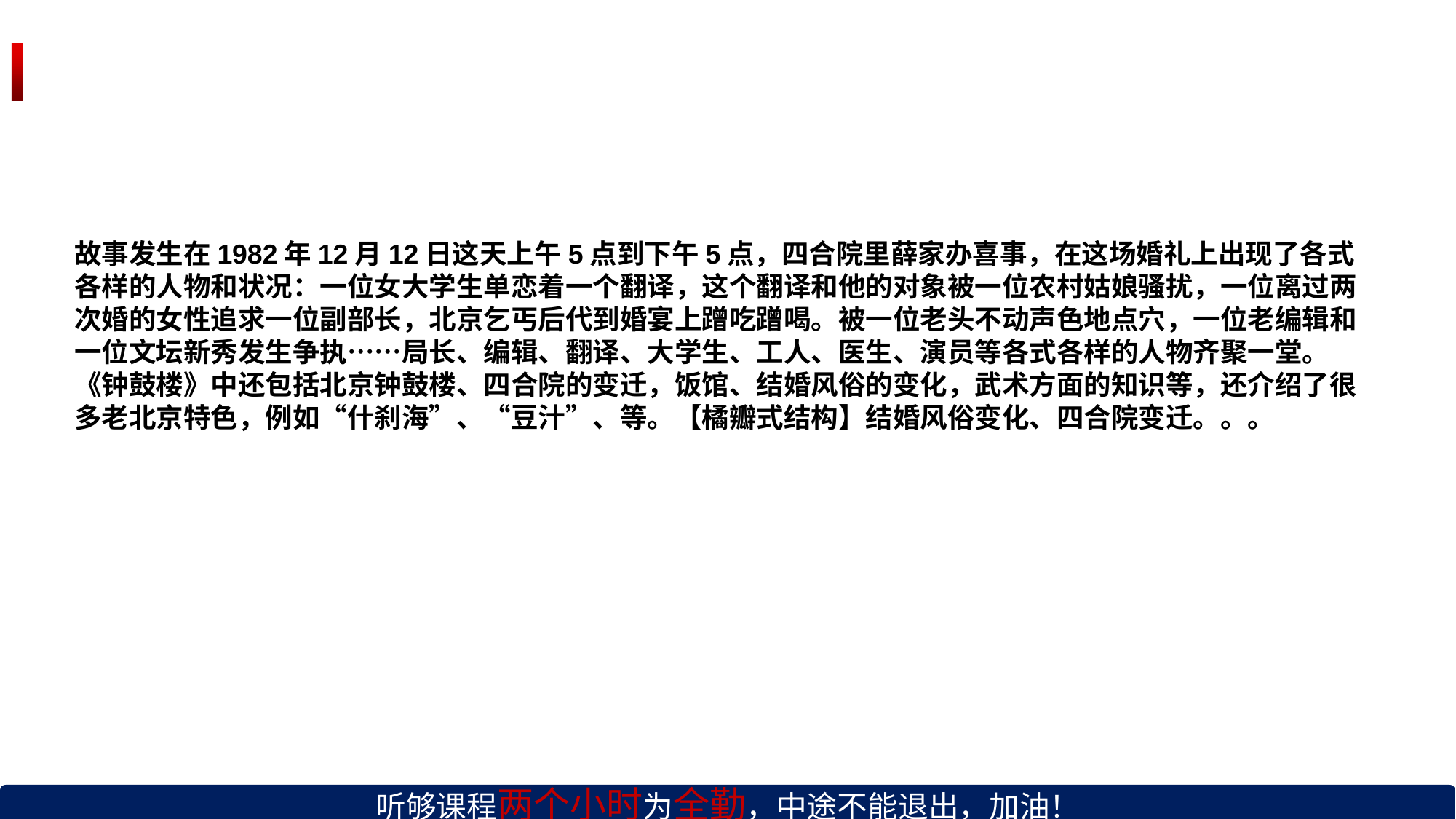

故事发生在1982年12月12日这天上午5点到下午5点，四合院里薛家办喜事，在这场婚礼上出现了各式各样的人物和状况：一位女大学生单恋着一个翻译，这个翻译和他的对象被一位农村姑娘骚扰，一位离过两次婚的女性追求一位副部长，北京乞丐后代到婚宴上蹭吃蹭喝。被一位老头不动声色地点穴，一位老编辑和一位文坛新秀发生争执……局长、编辑、翻译、大学生、工人、医生、演员等各式各样的人物齐聚一堂。
《钟鼓楼》中还包括北京钟鼓楼、四合院的变迁，饭馆、结婚风俗的变化，武术方面的知识等，还介绍了很多老北京特色，例如“什刹海”、“豆汁”、等。【橘瓣式结构】结婚风俗变化、四合院变迁。。。
72

听够课程两个小时为全勤，中途不能退出，加油！